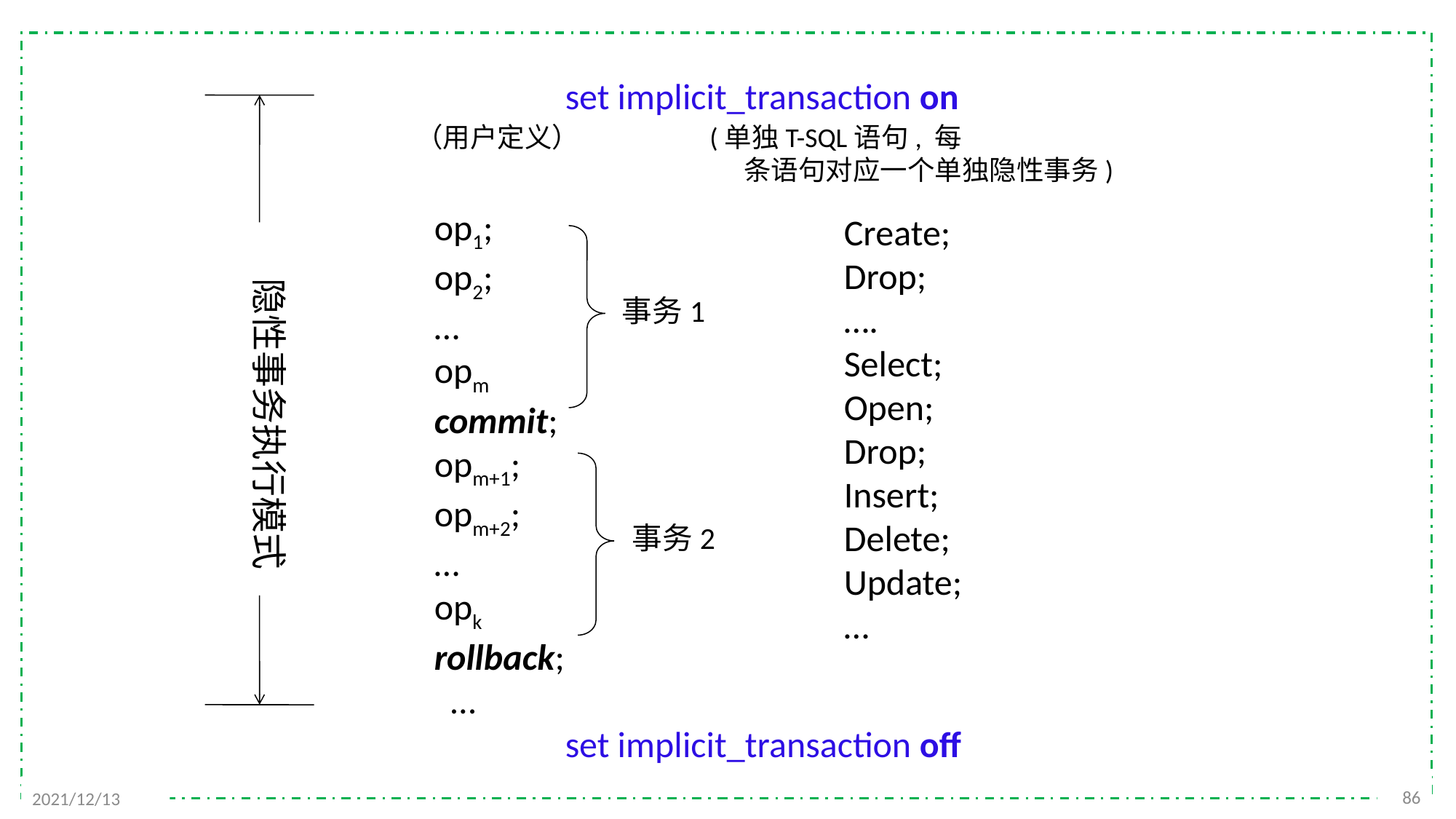

set implicit_transaction on

   op1;
   op2;
   …
   opm
   commit;
   opm+1;
   opm+2;
   …
   opk
   rollback;
     …
                   set implicit_transaction off

隐性事务执行模式

（用户定义）                    (单独T-SQL语句, 每
                                                    条语句对应一个单独隐性事务)

Create;
Drop;
….
Select;
Open;
Drop;
Insert;
Delete;
Update;
…

事务1

事务2
86
2021/12/13